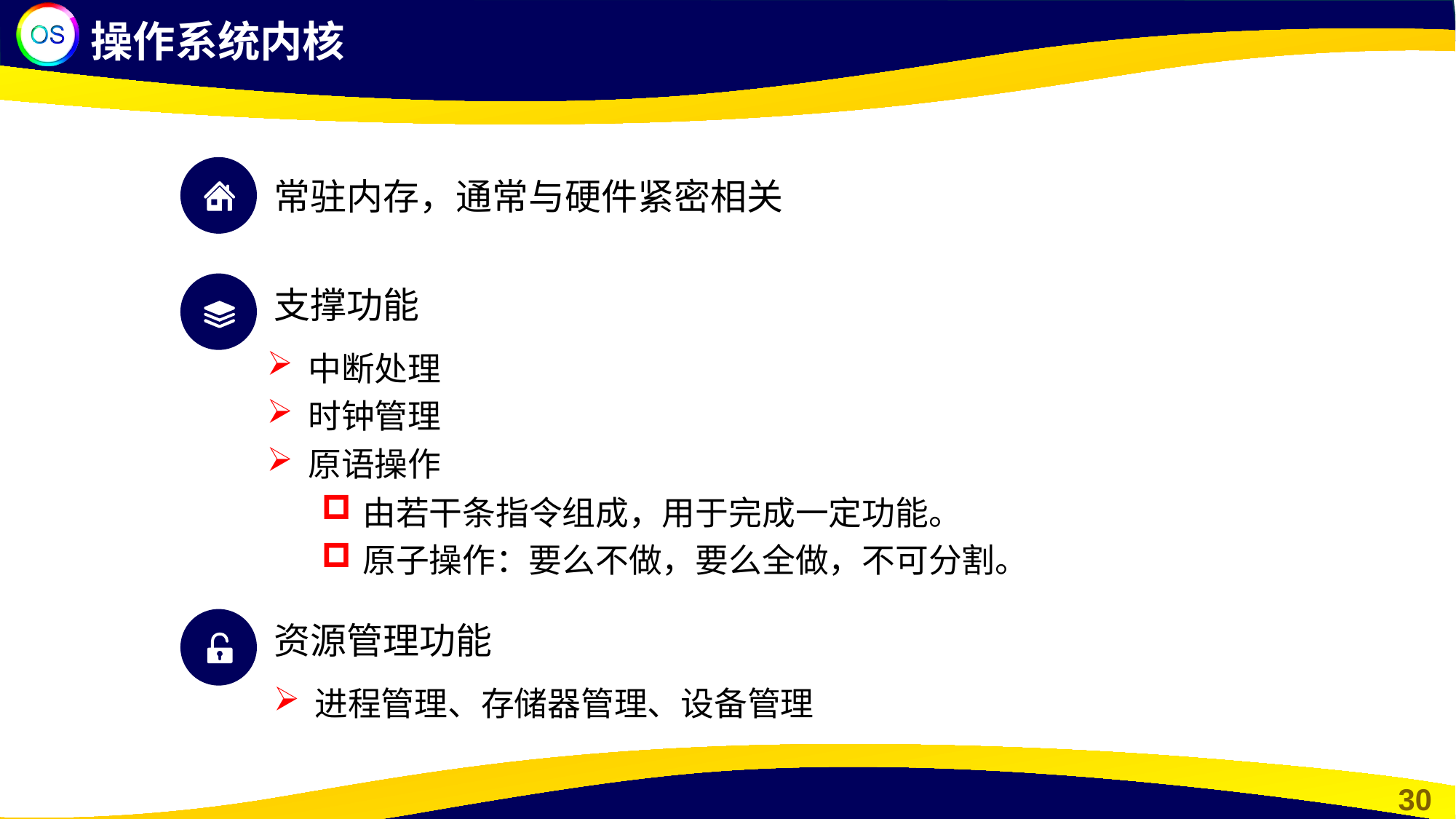

操作系统内核

常驻内存，通常与硬件紧密相关

支撑功能

中断处理
时钟管理
原语操作
由若干条指令组成，用于完成一定功能。
原子操作：要么不做，要么全做，不可分割。

资源管理功能

进程管理、存储器管理、设备管理